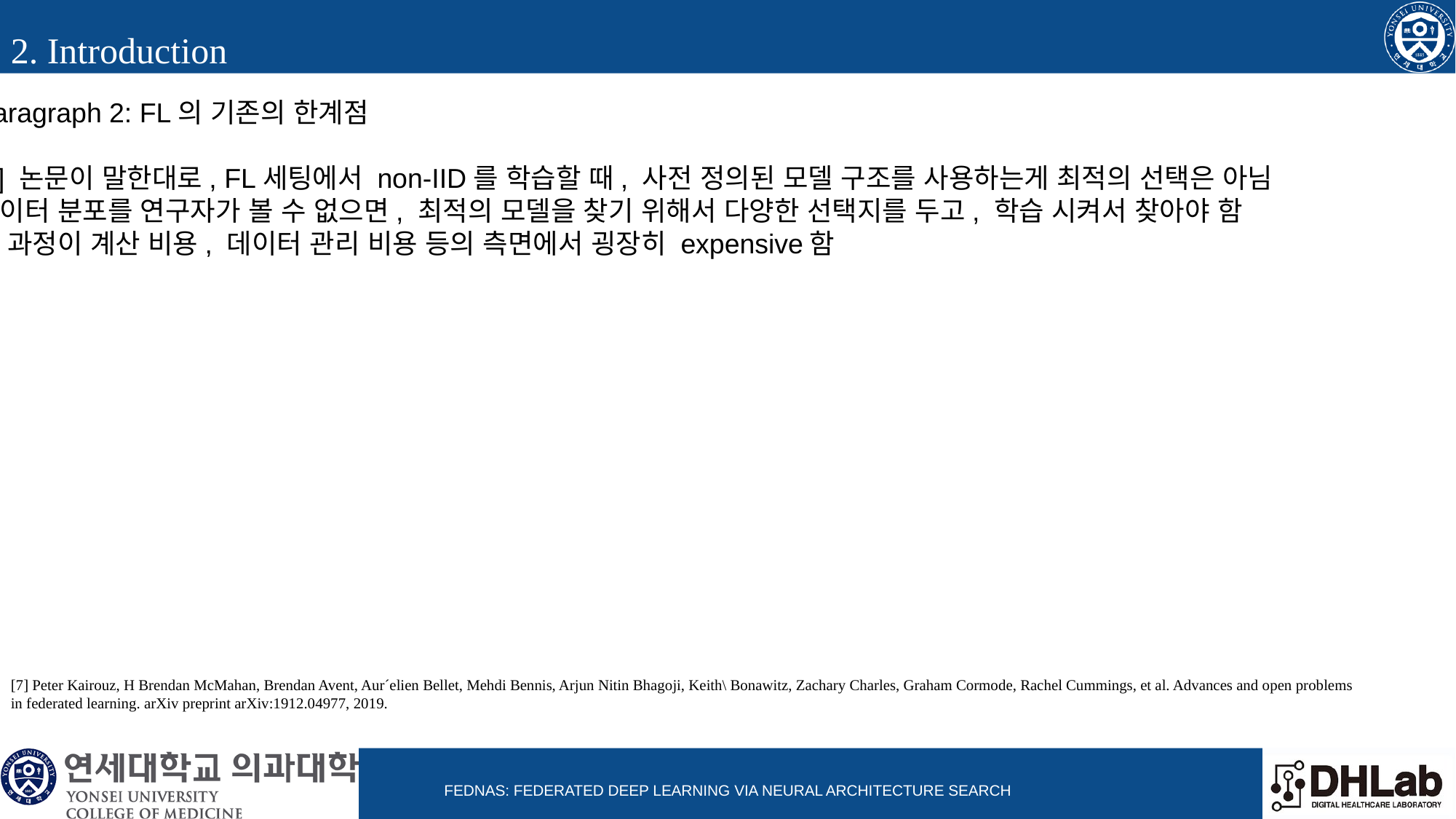

2. Introduction
Paragraph 2: FL의 기존의 한계점

[7] 논문이 말한대로, FL세팅에서 non-IID를 학습할 때, 사전 정의된 모델 구조를 사용하는게 최적의 선택은 아님
데이터 분포를 연구자가 볼 수 없으면, 최적의 모델을 찾기 위해서 다양한 선택지를 두고, 학습 시켜서 찾아야 함
이 과정이 계산 비용, 데이터 관리 비용 등의 측면에서 굉장히 expensive함

[7] Peter Kairouz, H Brendan McMahan, Brendan Avent, Aur´elien Bellet, Mehdi Bennis, Arjun Nitin Bhagoji, Keith\ Bonawitz, Zachary Charles, Graham Cormode, Rachel Cummings, et al. Advances and open problems in federated learning. arXiv preprint arXiv:1912.04977, 2019.